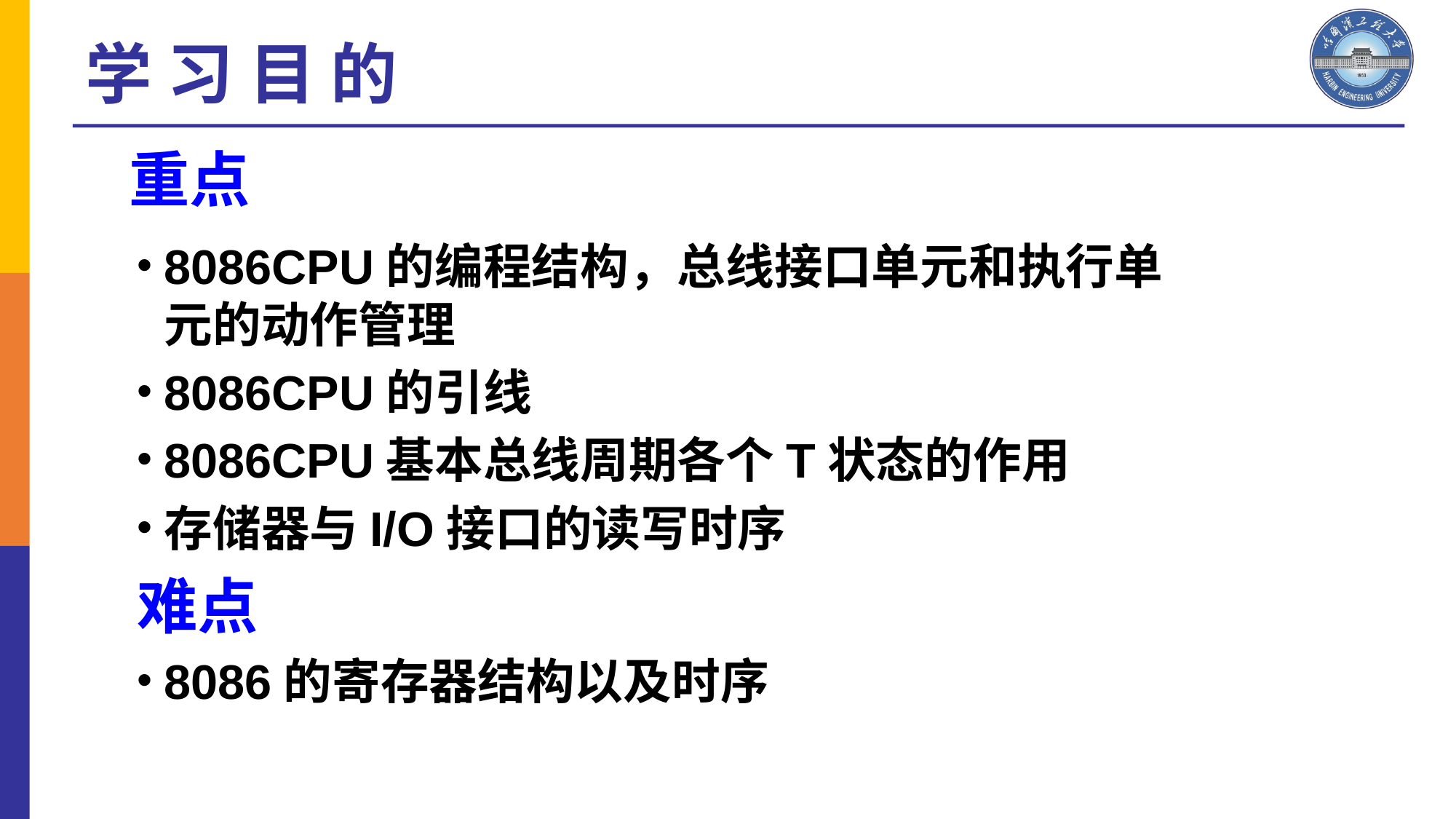

学 习 目 的
重点
8086CPU的编程结构，总线接口单元和执行单元的动作管理
8086CPU的引线
8086CPU基本总线周期各个T状态的作用
存储器与I/O接口的读写时序
难点
8086的寄存器结构以及时序